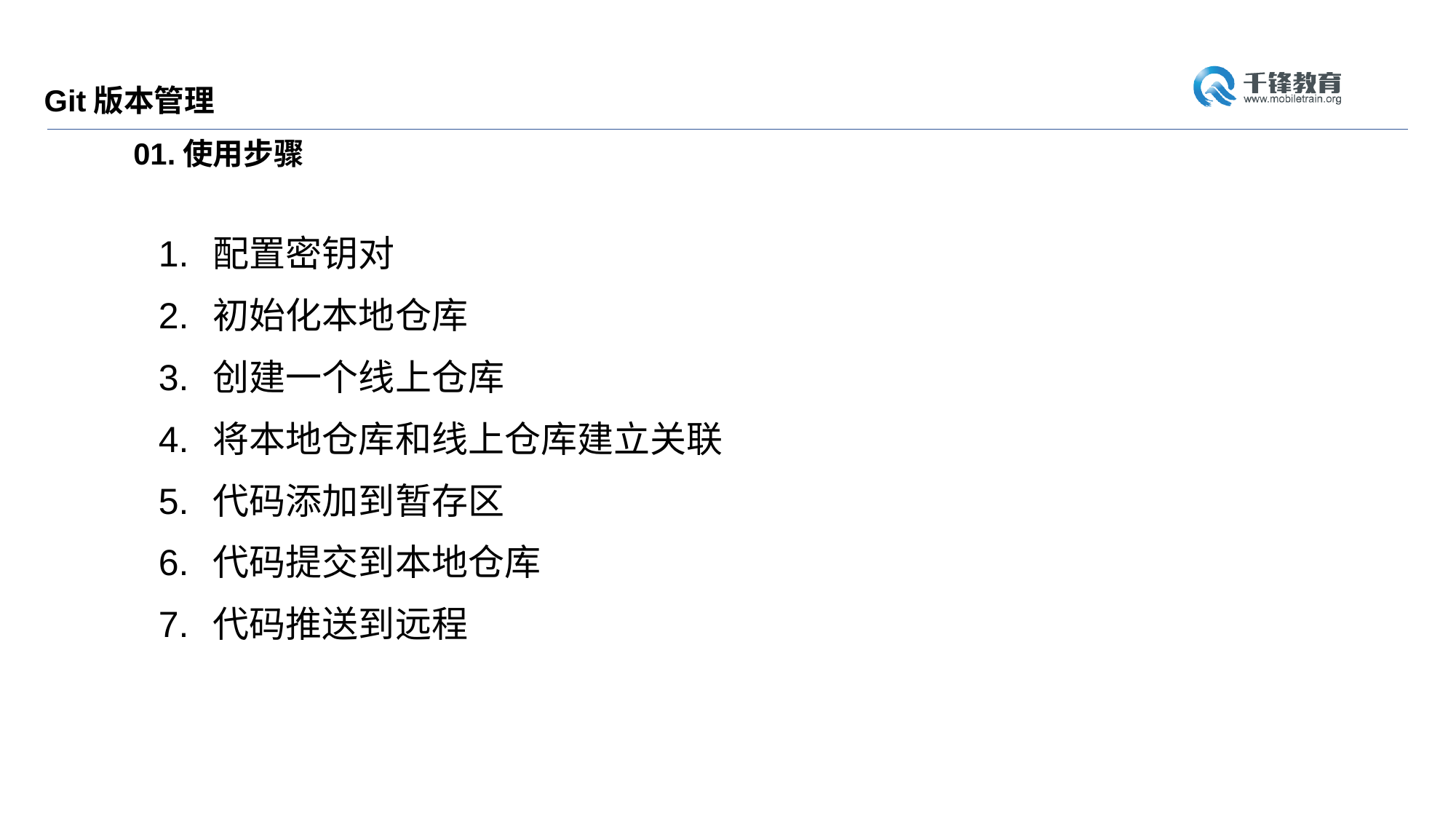

Git版本管理

01.使用步骤
配置密钥对
初始化本地仓库
创建一个线上仓库
将本地仓库和线上仓库建立关联
代码添加到暂存区
代码提交到本地仓库
代码推送到远程